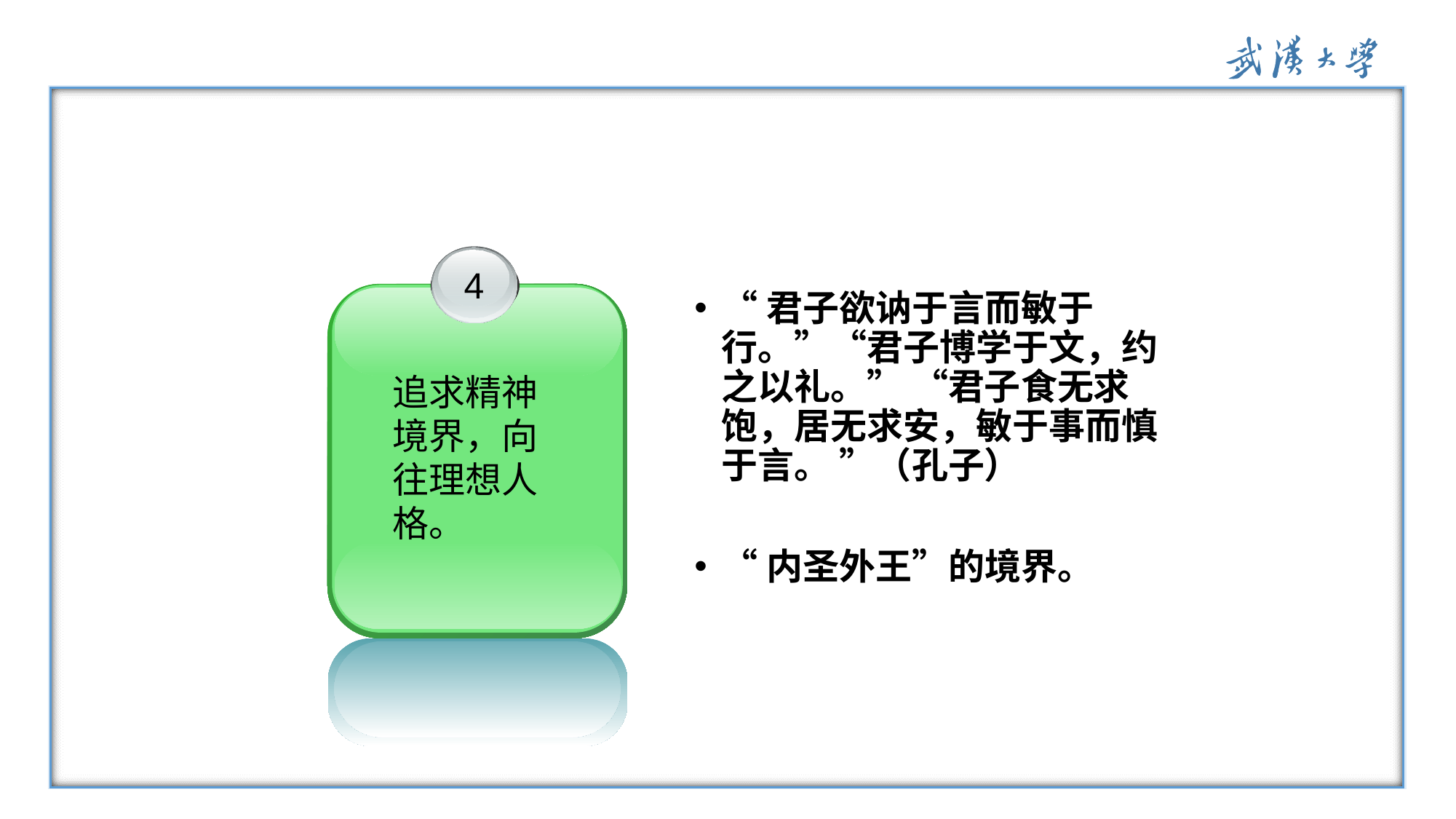

4

追求精神境界，向往理想人格。

“君子欲讷于言而敏于行。”“君子博学于文，约之以礼。” “君子食无求饱，居无求安，敏于事而慎于言。 ”（孔子）

“内圣外王”的境界。